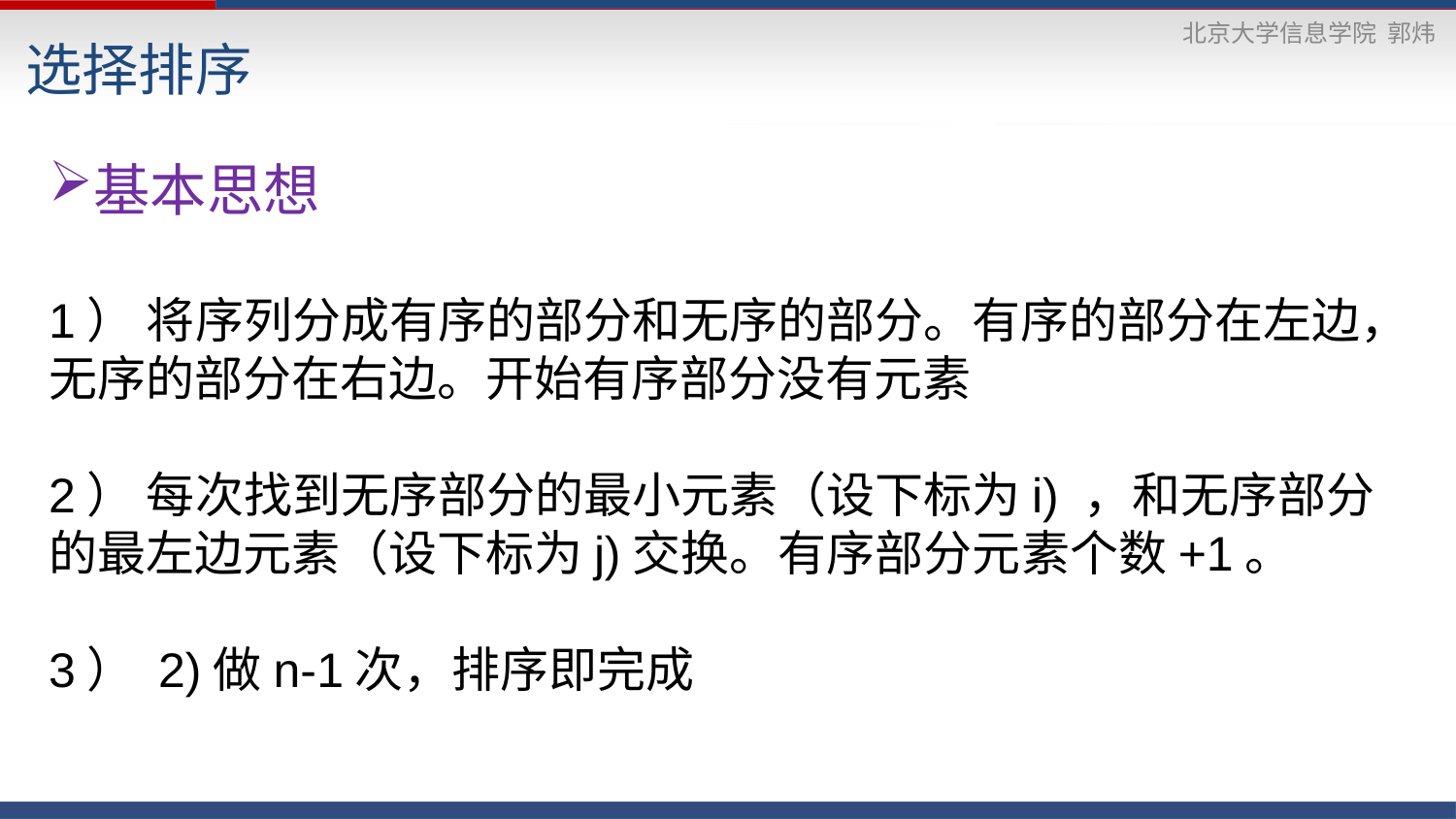

选择排序
基本思想

1） 将序列分成有序的部分和无序的部分。有序的部分在左边，无序的部分在右边。开始有序部分没有元素

2） 每次找到无序部分的最小元素（设下标为i) ，和无序部分的最左边元素（设下标为j)交换。有序部分元素个数+1。

3） 2)做n-1次，排序即完成
16